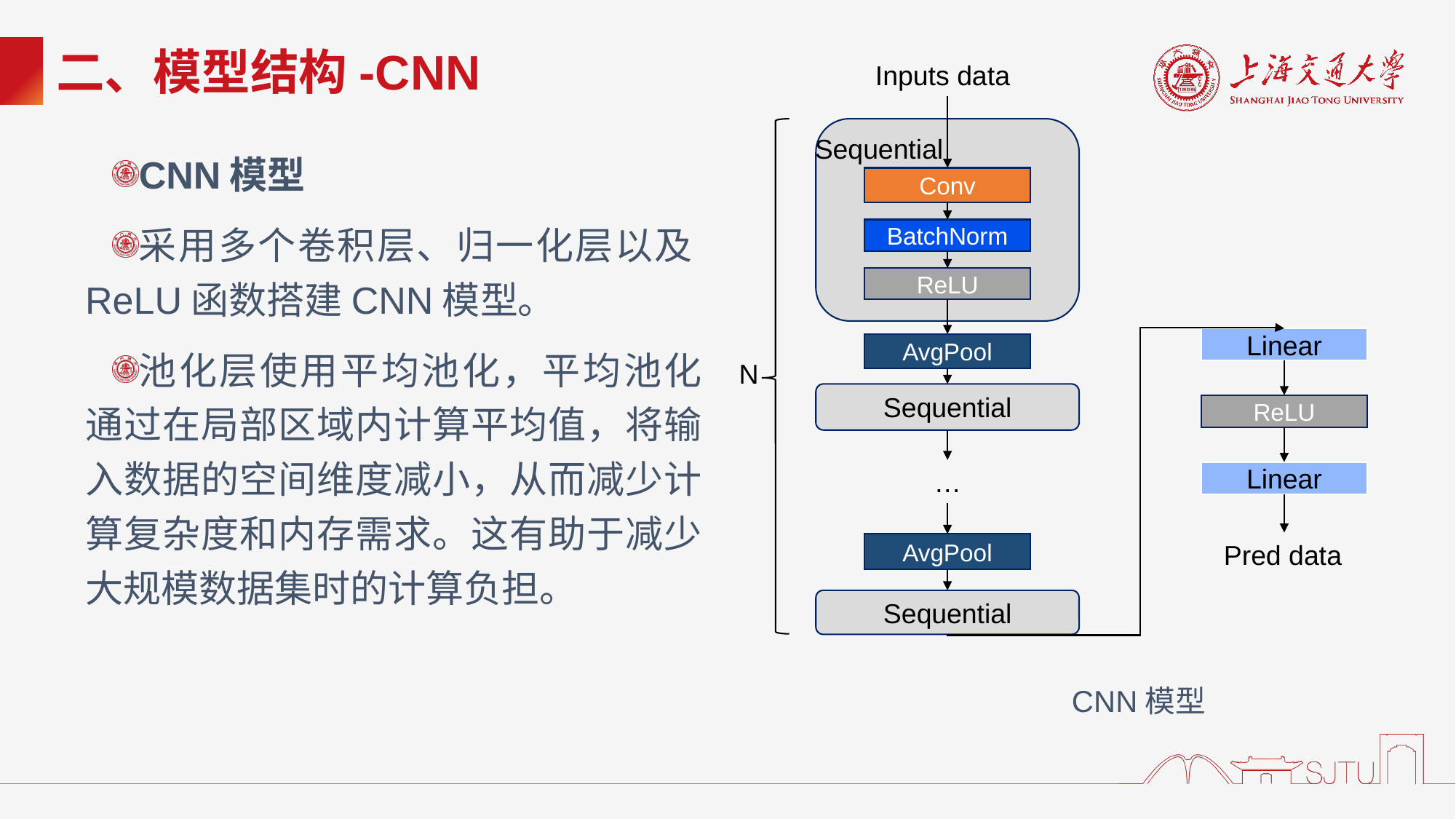

# 二、模型结构-CNN
Inputs data

Sequential
CNN模型
采用多个卷积层、归一化层以及ReLU函数搭建CNN模型。
池化层使用平均池化，平均池化通过在局部区域内计算平均值，将输入数据的空间维度减小，从而减少计算复杂度和内存需求。这有助于减少大规模数据集时的计算负担。
Conv
BatchNorm
ReLU
Linear
AvgPool
N
Sequential
ReLU
…
Linear
Pred data
AvgPool
Sequential
CNN模型